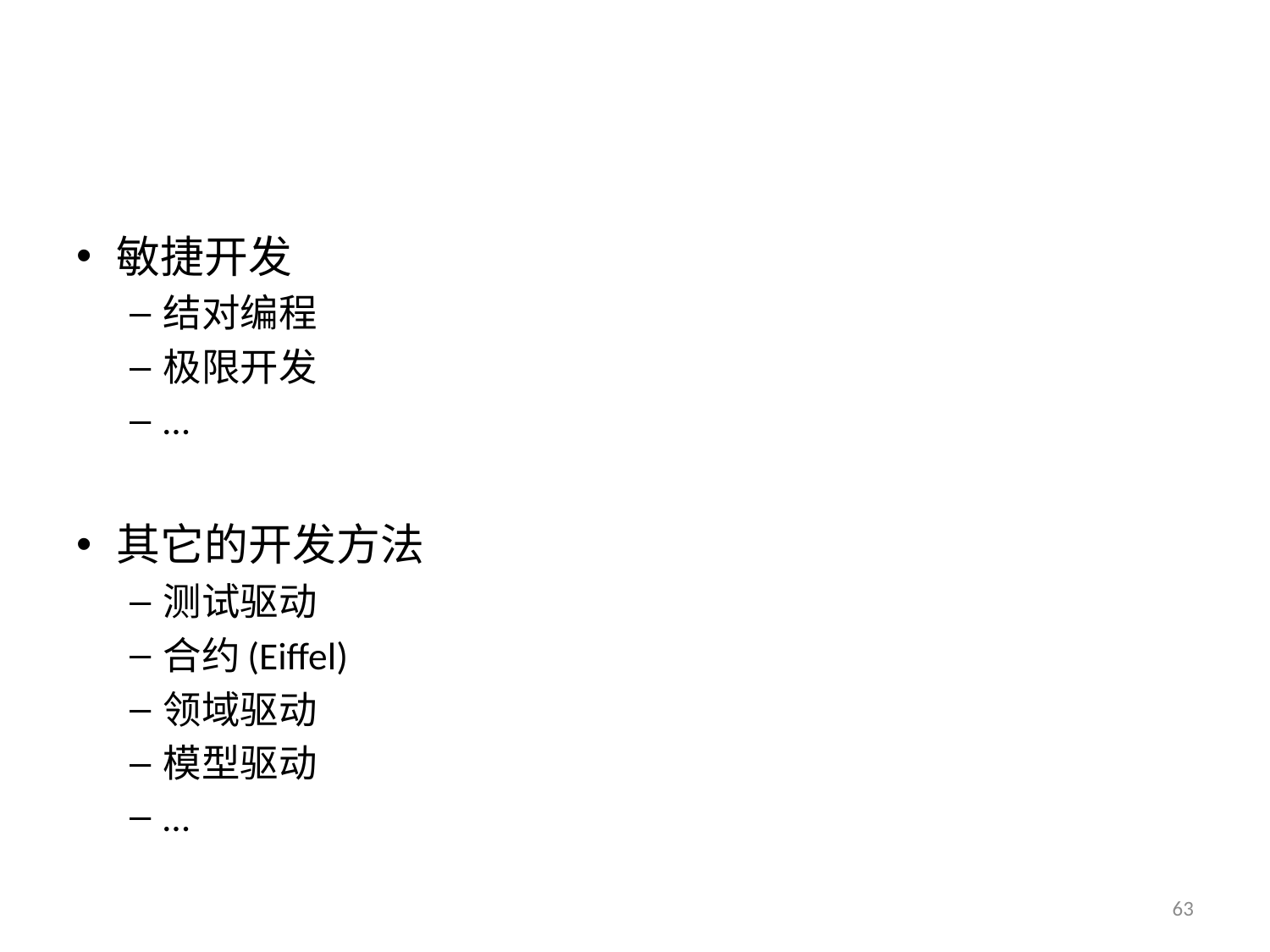

#
敏捷开发
结对编程
极限开发
…

其它的开发方法
测试驱动
合约(Eiffel)
领域驱动
模型驱动
…
63